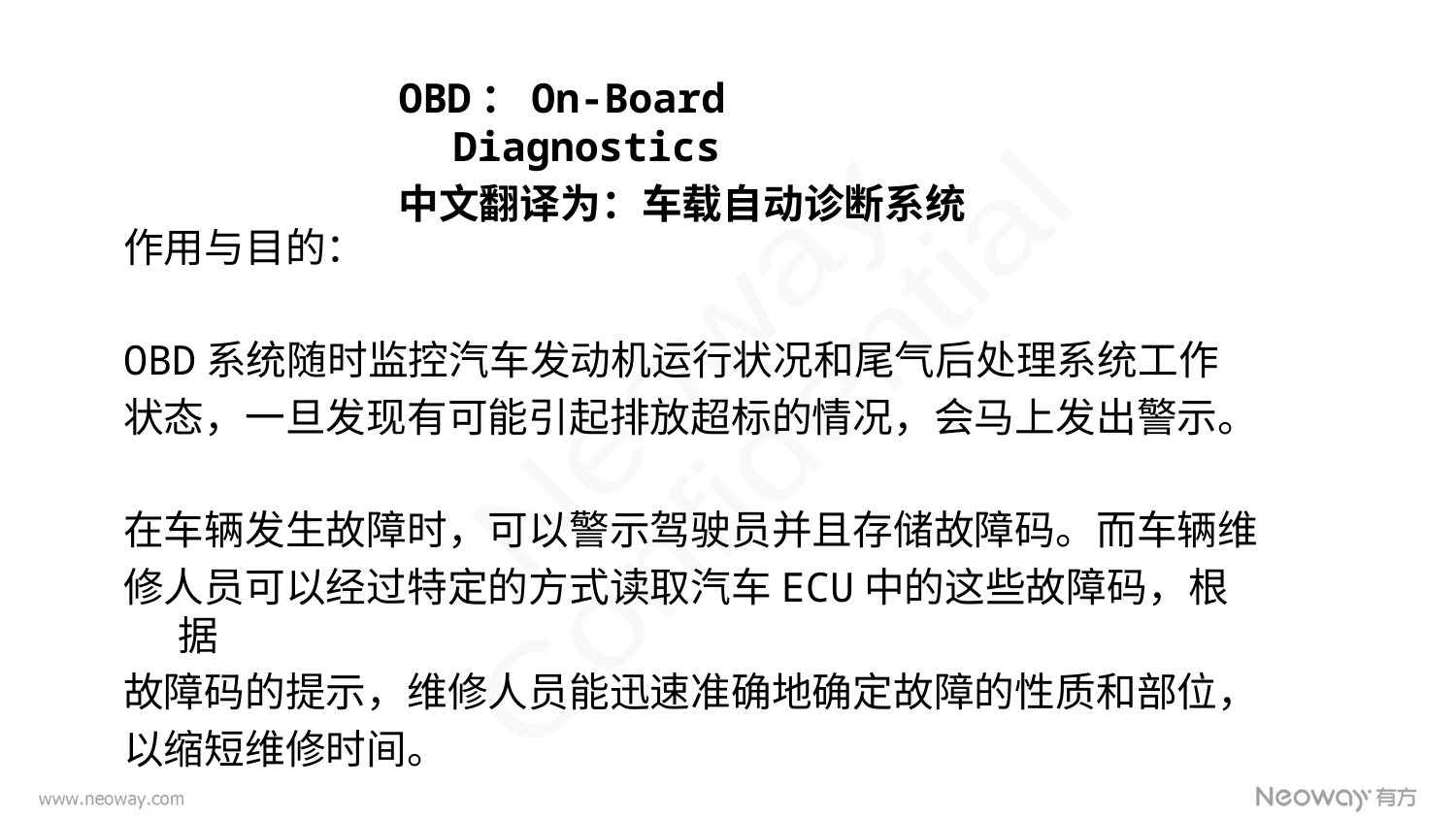

OBD：On-Board Diagnostics
中文翻译为：车载自动诊断系统
作用与目的：

OBD系统随时监控汽车发动机运行状况和尾气后处理系统工作
状态，一旦发现有可能引起排放超标的情况，会马上发出警示。

在车辆发生故障时，可以警示驾驶员并且存储故障码。而车辆维
修人员可以经过特定的方式读取汽车ECU中的这些故障码，根据
故障码的提示，维修人员能迅速准确地确定故障的性质和部位，
以缩短维修时间。